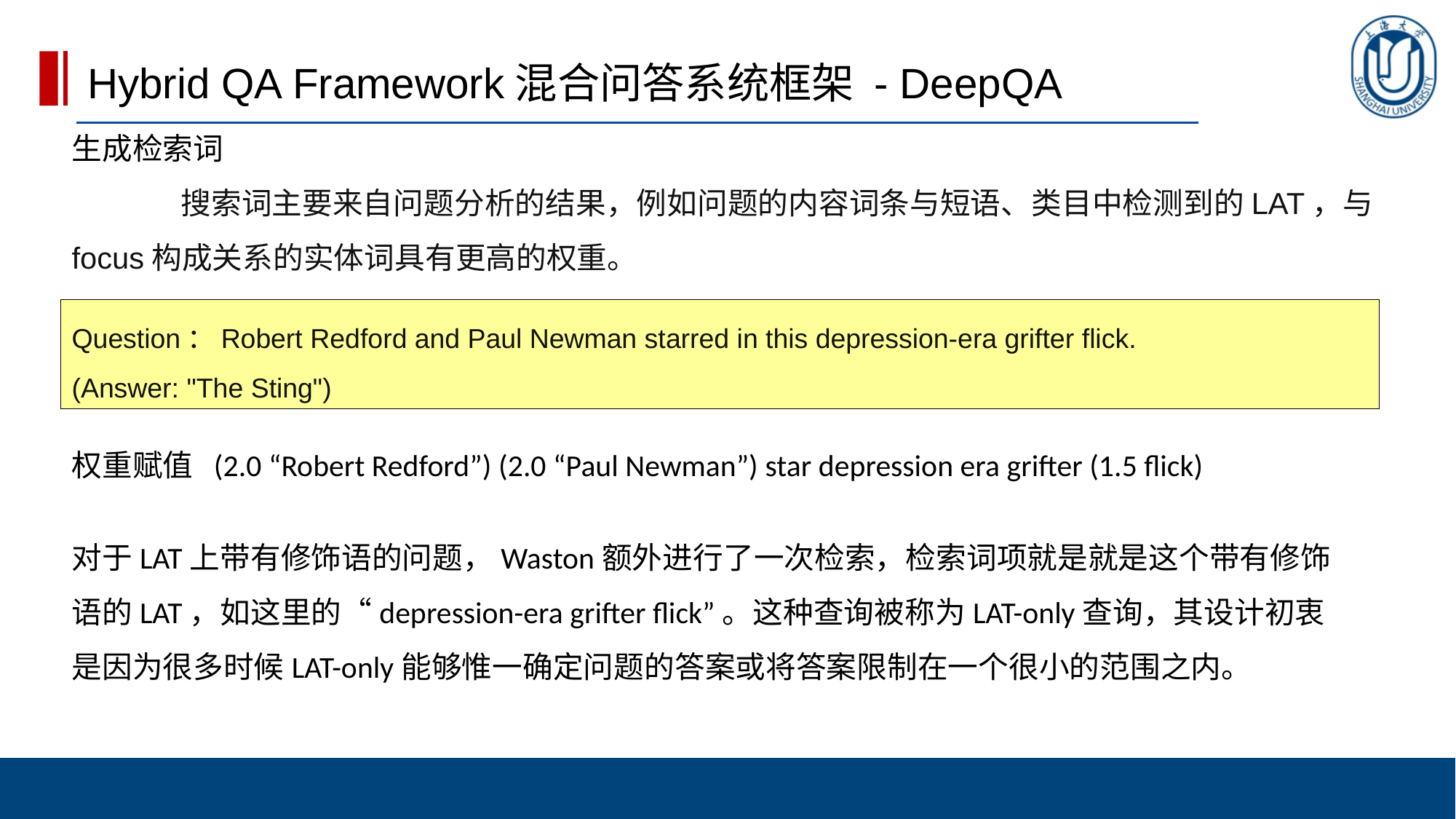

Hybrid QA Framework混合问答系统框架 - DeepQA
生成检索词
	搜索词主要来自问题分析的结果，例如问题的内容词条与短语、类目中检测到的LAT，与focus构成关系的实体词具有更高的权重。
Question：Robert Redford and Paul Newman starred in this depression-era grifter flick.
(Answer: "The Sting")
权重赋值  (2.0 “Robert Redford”) (2.0 “Paul Newman”) star depression era grifter (1.5 flick)
对于LAT上带有修饰语的问题，Waston额外进行了一次检索，检索词项就是就是这个带有修饰语的LAT，如这里的“depression-era grifter flick”。这种查询被称为LAT-only查询，其设计初衷是因为很多时候LAT-only能够惟一确定问题的答案或将答案限制在一个很小的范围之内。